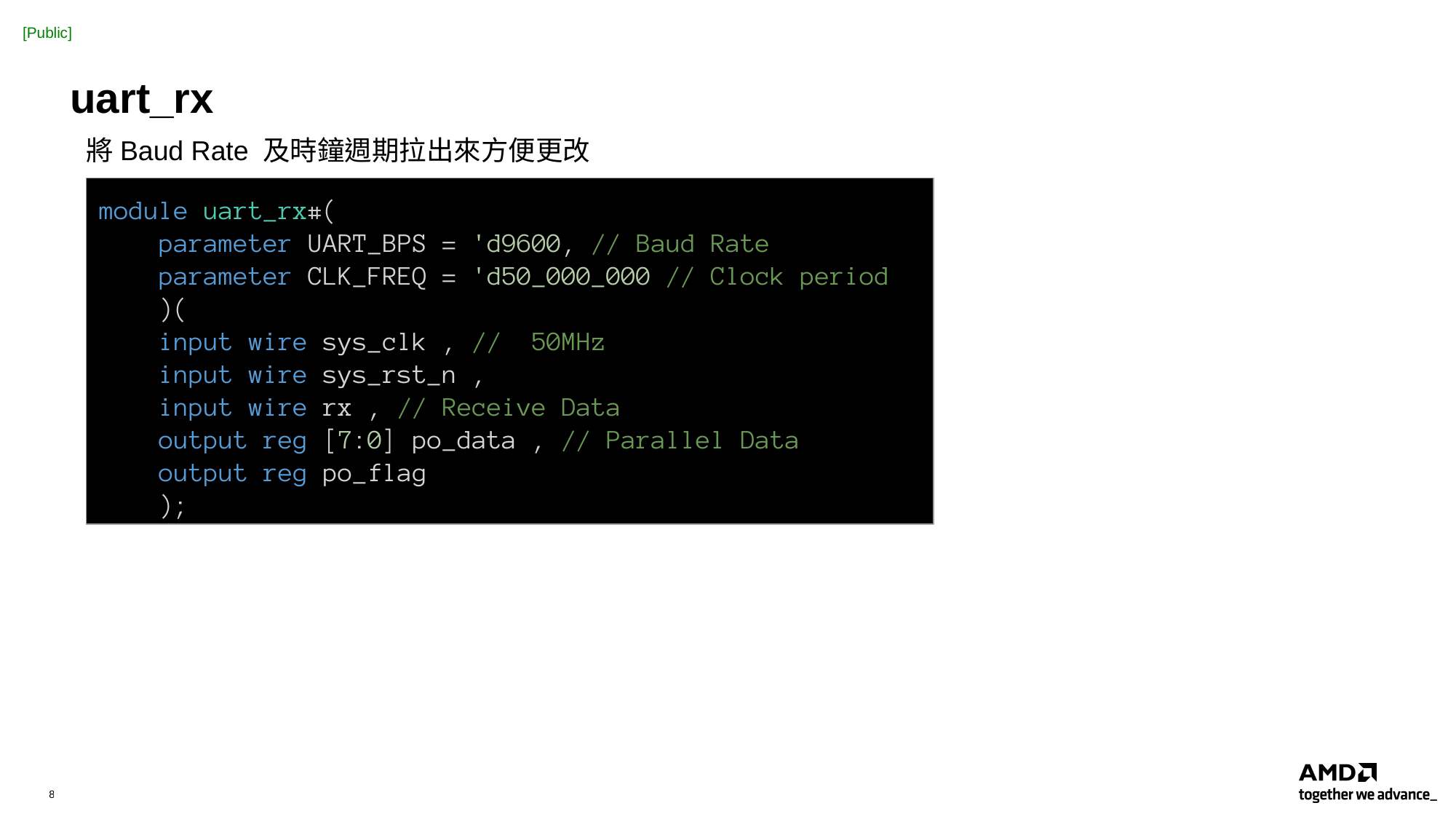

# uart_rx
將Baud Rate 及時鐘週期拉出來方便更改

module uart_rx#(
    parameter UART_BPS = 'd9600, // Baud Rate
    parameter CLK_FREQ = 'd50_000_000 // Clock period
    )(
    input wire sys_clk , //  50MHz
    input wire sys_rst_n ,
    input wire rx , // Receive Data
    output reg [7:0] po_data , // Parallel Data
    output reg po_flag
    );